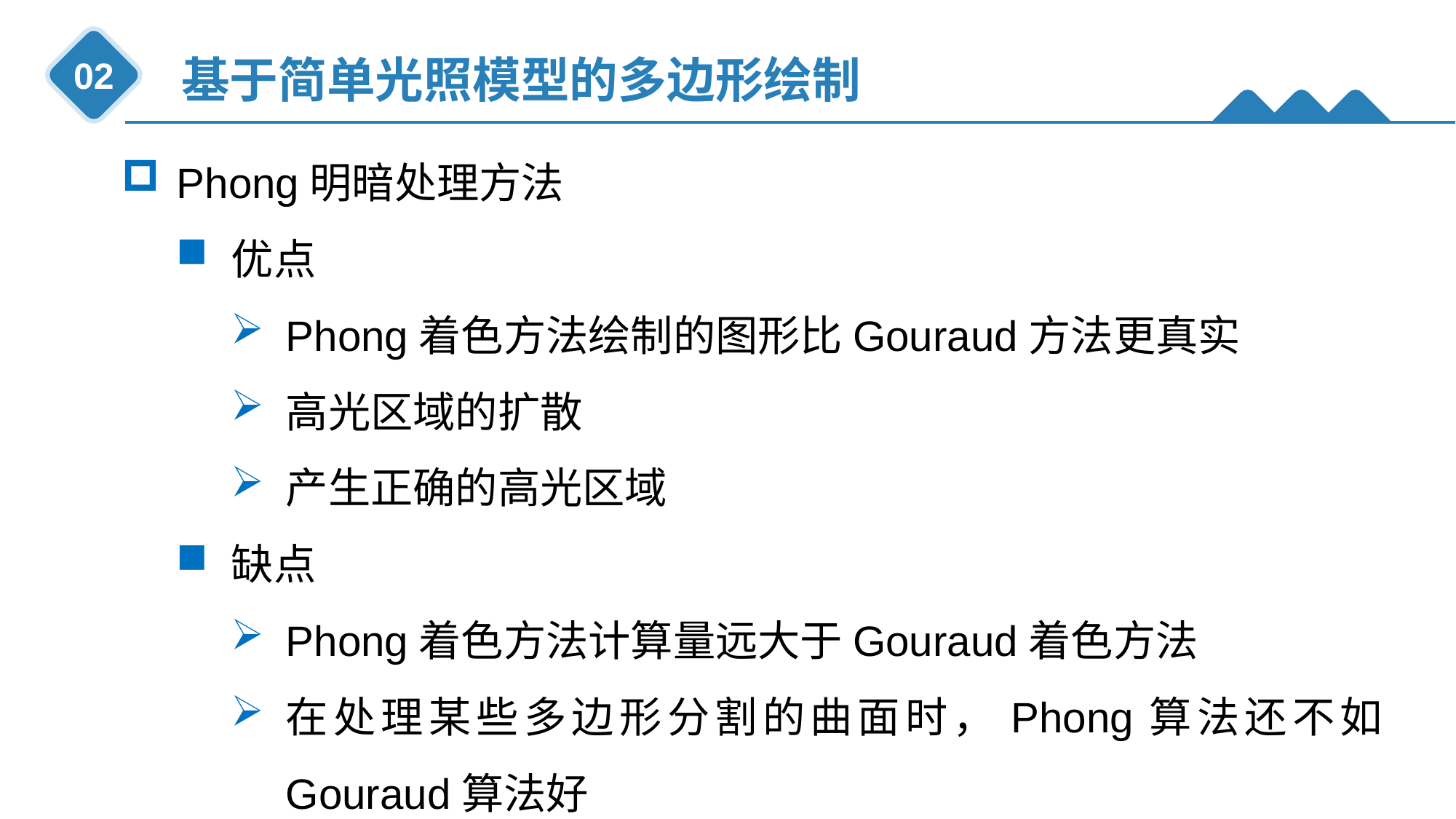

基于简单光照模型的多边形绘制
02

Phong明暗处理方法
优点
Phong着色方法绘制的图形比Gouraud方法更真实
高光区域的扩散
产生正确的高光区域
缺点
Phong着色方法计算量远大于Gouraud着色方法
在处理某些多边形分割的曲面时，Phong算法还不如Gouraud算法好